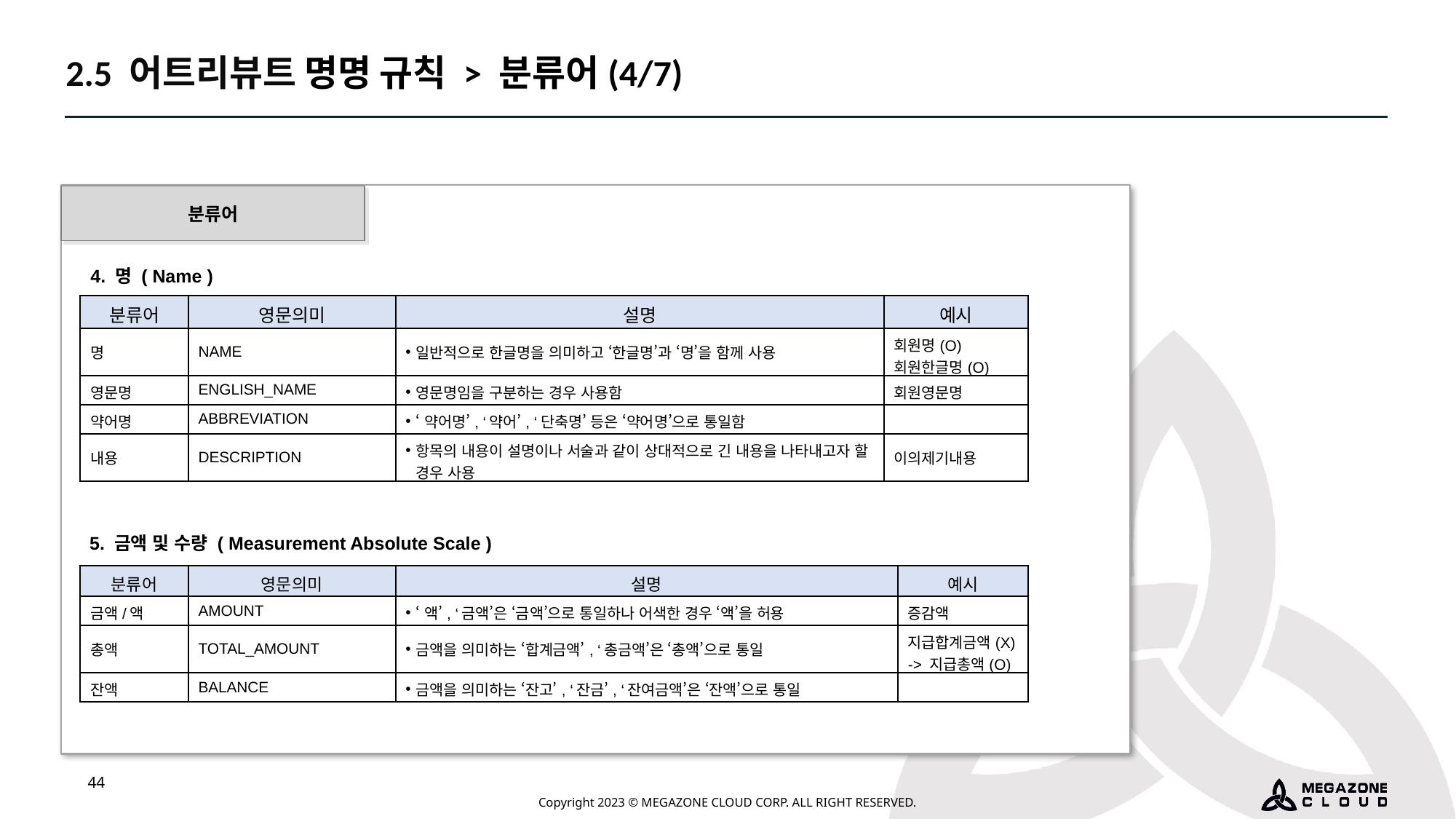

2.5 어트리뷰트 명명 규칙 > 분류어(4/7)

분류어
4. 명 ( Name )
| 분류어 | 영문의미 | 설명 | 예시 |
| --- | --- | --- | --- |
| 명 | NAME | 일반적으로 한글명을 의미하고 ‘한글명’과 ‘명’을 함께 사용 | 회원명(O) 회원한글명(O) |
| 영문명 | ENGLISH\_NAME | 영문명임을 구분하는 경우 사용함 | 회원영문명 |
| 약어명 | ABBREVIATION | ‘약어명’, ‘약어’, ‘단축명’ 등은 ‘약어명’으로 통일함 |  |
| 내용 | DESCRIPTION | 항목의 내용이 설명이나 서술과 같이 상대적으로 긴 내용을 나타내고자 할 경우 사용 | 이의제기내용 |
5. 금액 및 수량 ( Measurement Absolute Scale )
| 분류어 | 영문의미 | 설명 | 예시 |
| --- | --- | --- | --- |
| 금액/액 | AMOUNT | ‘액’, ‘금액’은 ‘금액’으로 통일하나 어색한 경우 ‘액’을 허용 | 증감액 |
| 총액 | TOTAL\_AMOUNT | 금액을 의미하는 ‘합계금액’, ‘총금액’은 ‘총액’으로 통일 | 지급합계금액(X) -> 지급총액(O) |
| 잔액 | BALANCE | 금액을 의미하는 ‘잔고’, ‘잔금’, ‘잔여금액’은 ‘잔액’으로 통일 |  |